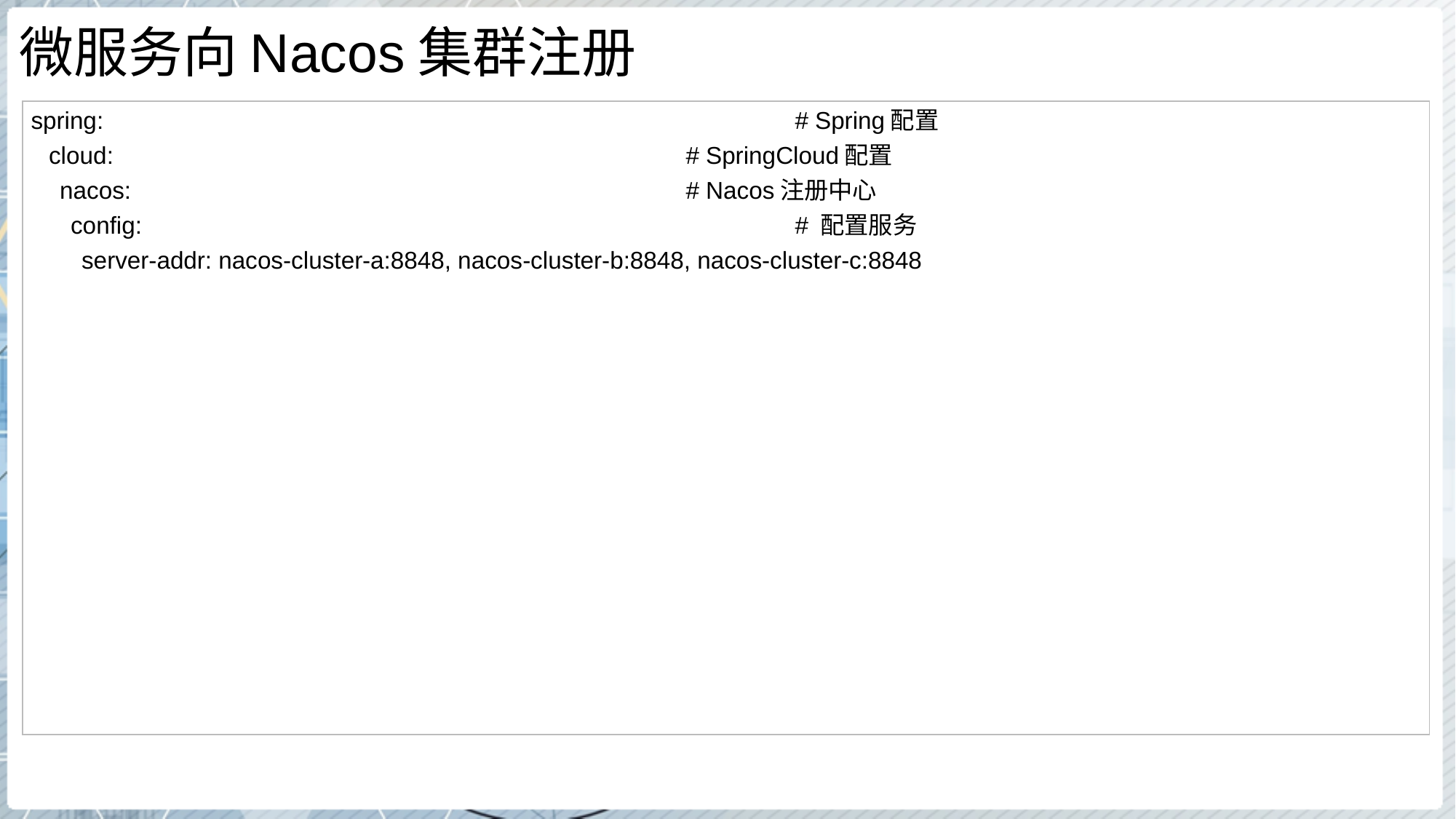

# 微服务向Nacos集群注册
| spring: # Spring配置 cloud: # SpringCloud配置 nacos: # Nacos注册中心 config: # 配置服务 server-addr: nacos-cluster-a:8848, nacos-cluster-b:8848, nacos-cluster-c:8848 |
| --- |